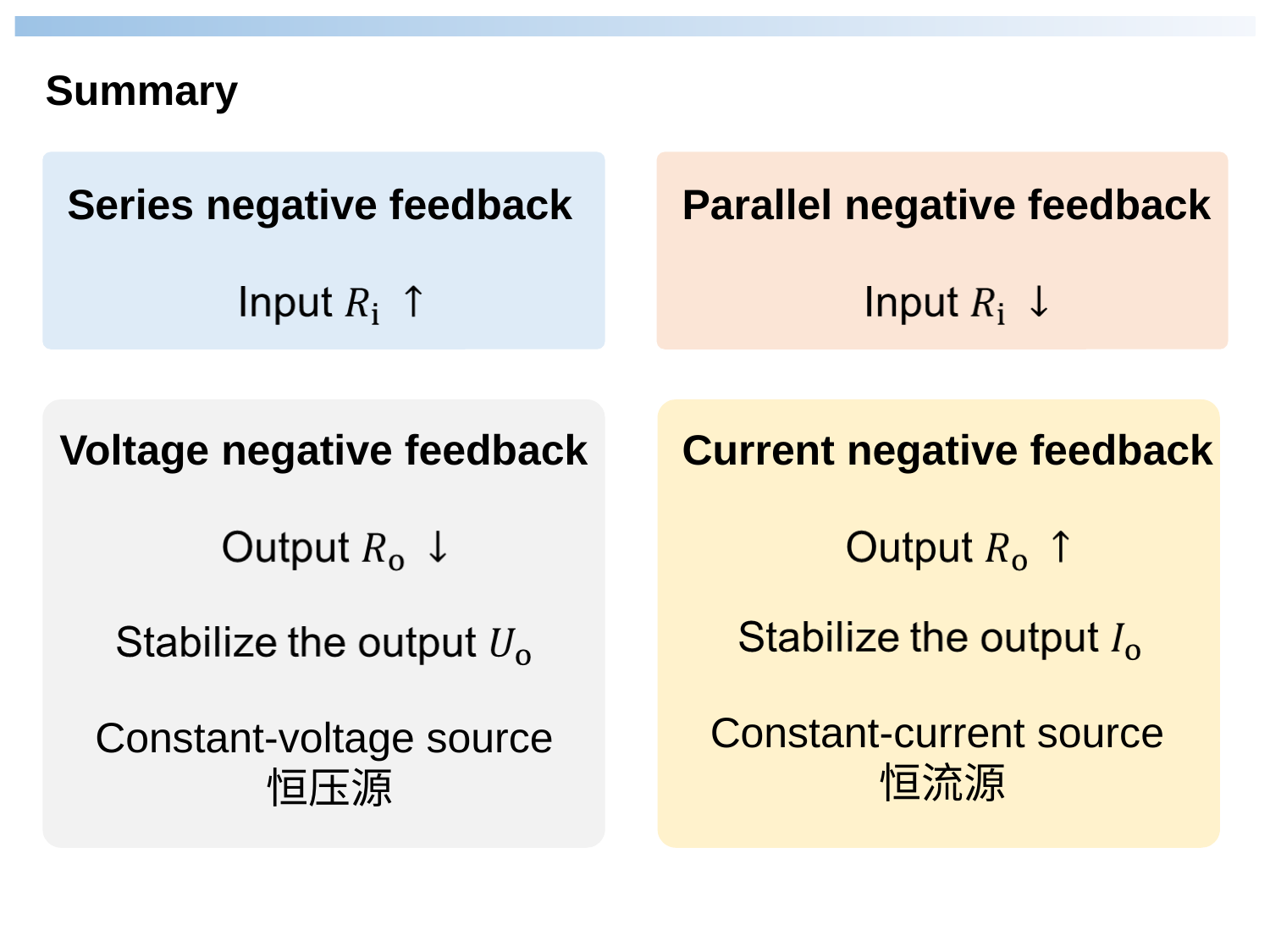

Summary

Series negative feedback
Parallel negative feedback

Current negative feedback
Voltage negative feedback

Constant-current source恒流源
Constant-voltage source恒压源